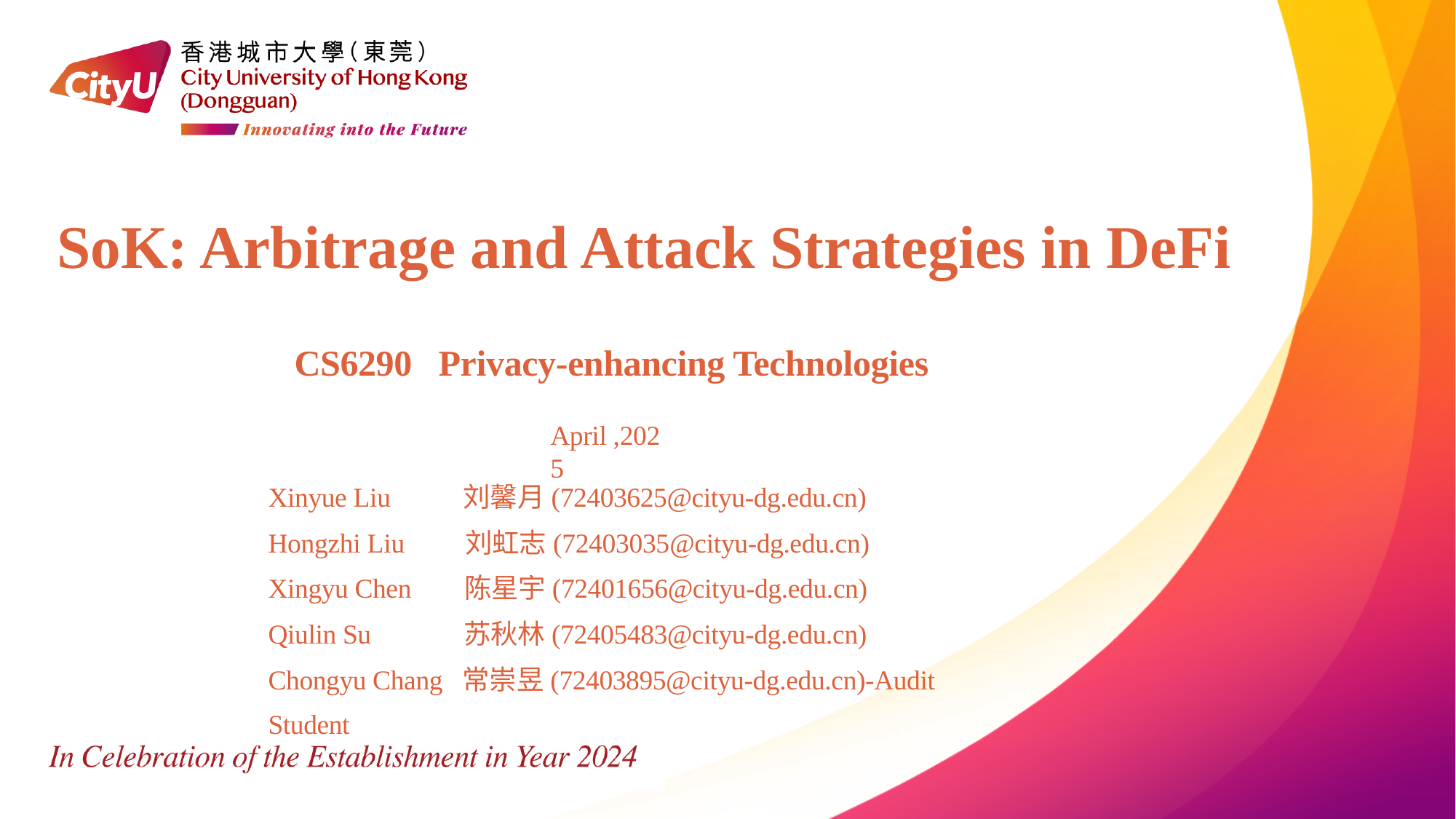

# SoK: Arbitrage and Attack Strategies in DeFi
CS6290   Privacy-enhancing Technologies
April ,2025

Xinyue Liu          刘馨月(72403625@cityu-dg.edu.cn)
Hongzhi Liu        刘虹志(72403035@cityu-dg.edu.cn)
Xingyu Chen       陈星宇(72401656@cityu-dg.edu.cn)
Qiulin Su             苏秋林(72405483@cityu-dg.edu.cn)
Chongyu Chang  常崇昱(72403895@cityu-dg.edu.cn)-Audit Student